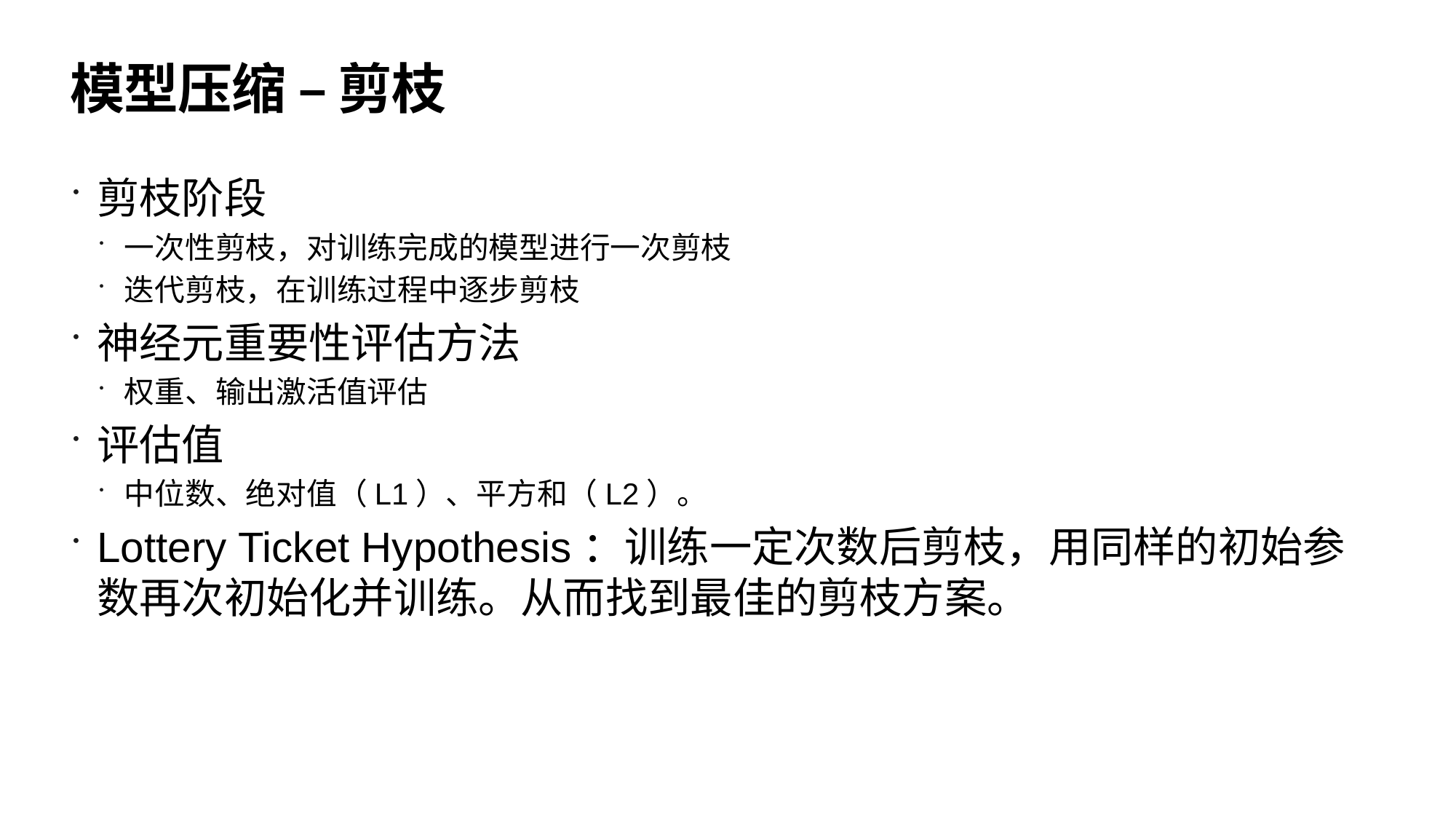

# 模型压缩 – 剪枝
剪枝阶段
一次性剪枝，对训练完成的模型进行一次剪枝
迭代剪枝，在训练过程中逐步剪枝
神经元重要性评估方法
权重、输出激活值评估
评估值
中位数、绝对值（L1）、平方和（L2）。
Lottery Ticket Hypothesis：训练一定次数后剪枝，用同样的初始参数再次初始化并训练。从而找到最佳的剪枝方案。